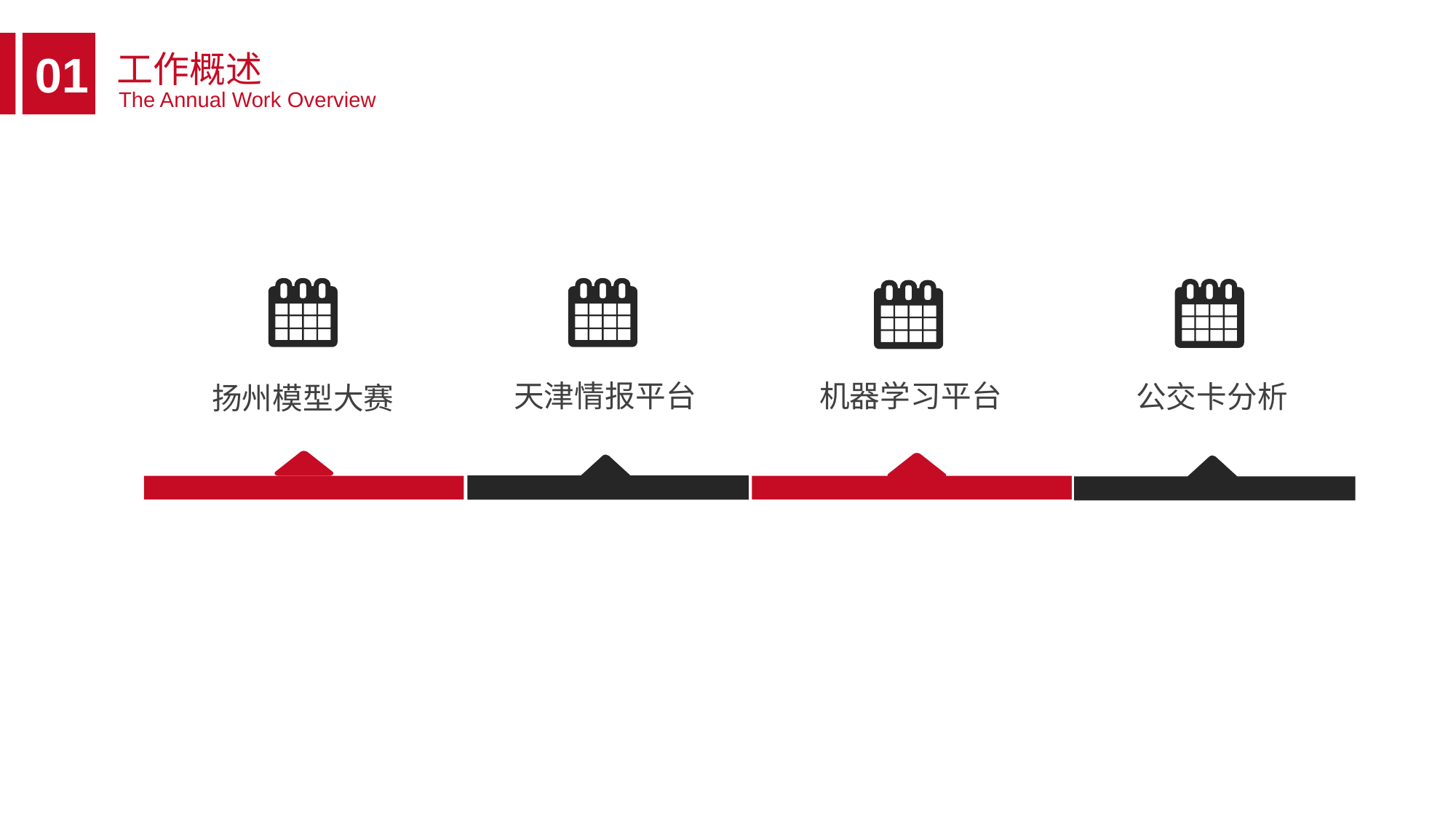

工作概述

01
The Annual Work Overview

天津情报平台
机器学习平台
公交卡分析
扬州模型大赛